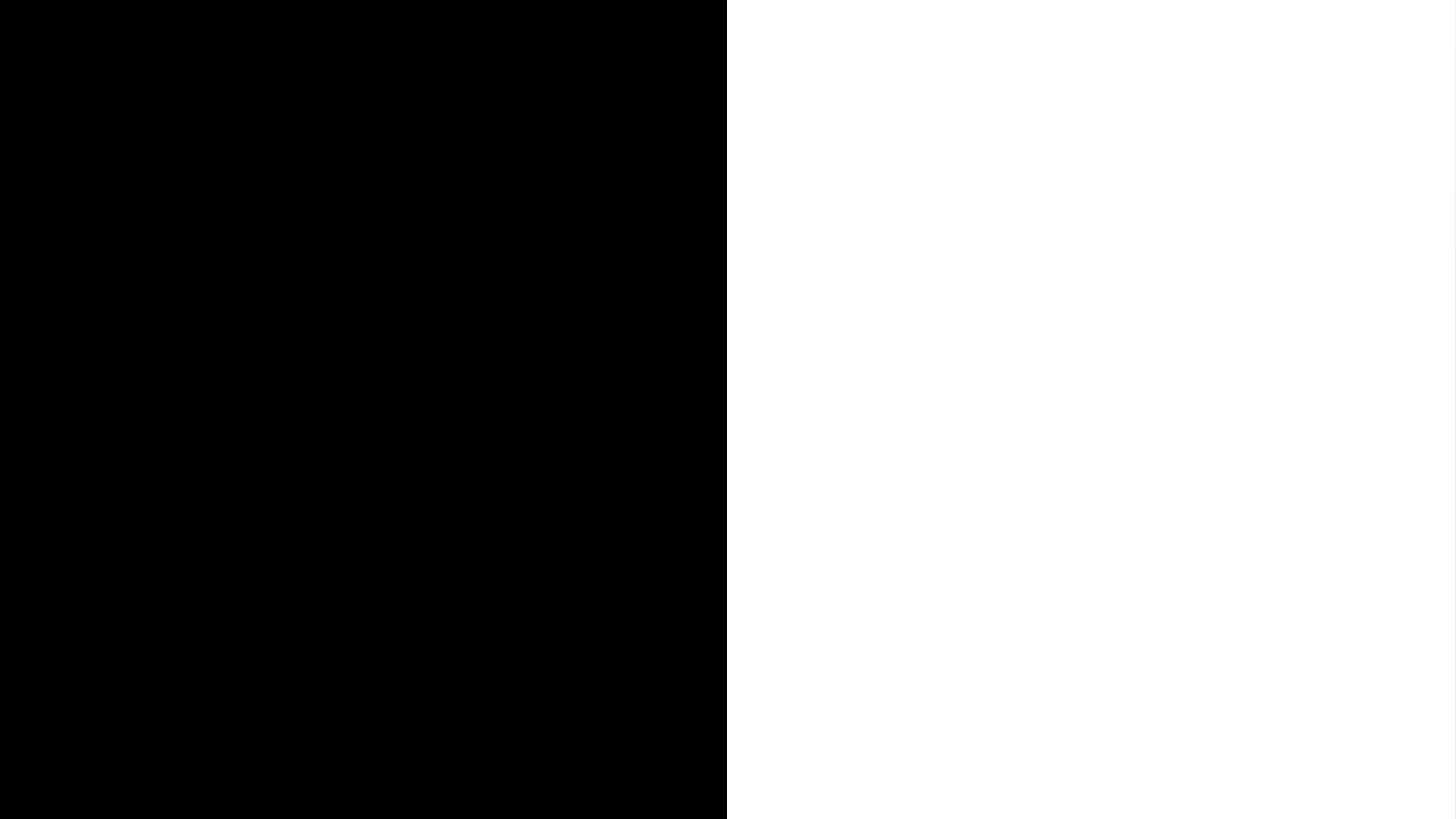

# 崩落チェス

～マスが消えていくサバイバルチェス～

GeekSalon福岡3期で2番目のリリース
田中義久

Yoshihisa Tanaka